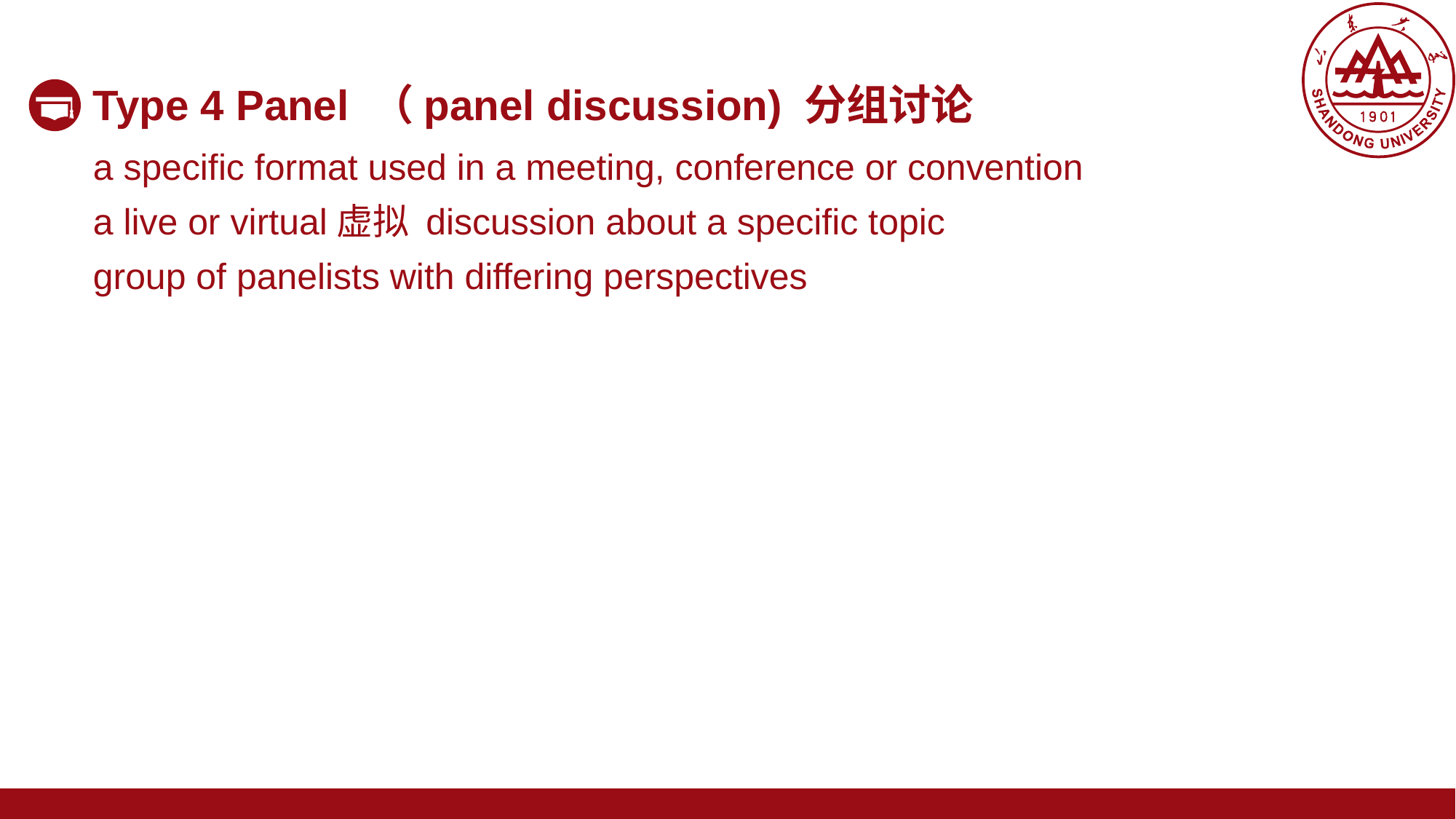

Type 4 Panel （panel discussion) 分组讨论
a specific format used in a meeting, conference or convention
a live or virtual虚拟 discussion about a specific topic
group of panelists with differing perspectives